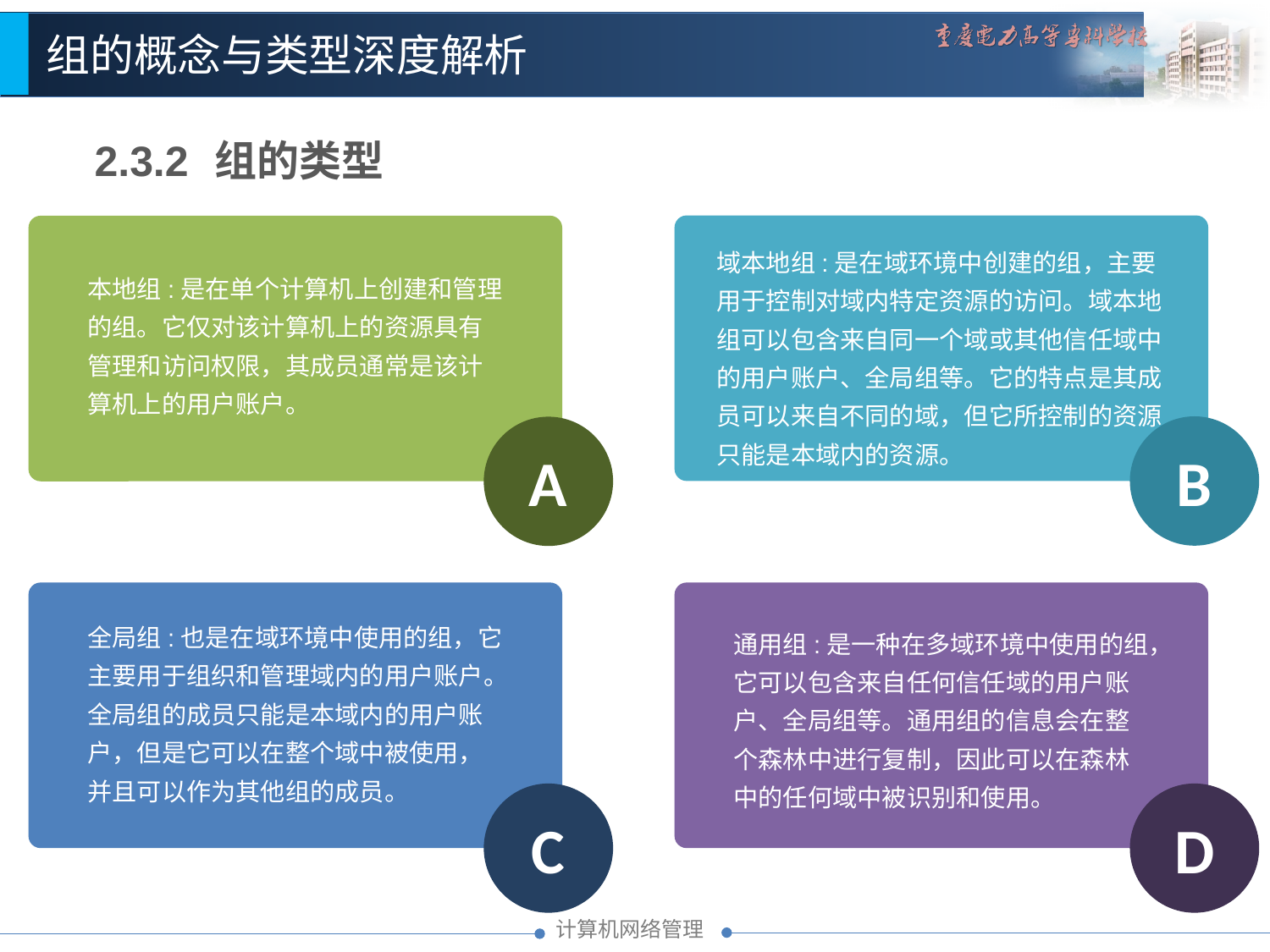

组的概念与类型深度解析
2.3.2 组的类型

域本地组:是在域环境中创建的组，主要用于控制对域内特定资源的访问。域本地组可以包含来自同一个域或其他信任域中的用户账户、全局组等。它的特点是其成员可以来自不同的域，但它所控制的资源只能是本域内的资源。
本地组:是在单个计算机上创建和管理的组。它仅对该计算机上的资源具有管理和访问权限，其成员通常是该计算机上的用户账户。
B
A

全局组:也是在域环境中使用的组，它主要用于组织和管理域内的用户账户。全局组的成员只能是本域内的用户账户，但是它可以在整个域中被使用，并且可以作为其他组的成员。
通用组:是一种在多域环境中使用的组，它可以包含来自任何信任域的用户账户、全局组等。通用组的信息会在整个森林中进行复制，因此可以在森林中的任何域中被识别和使用。
C
D